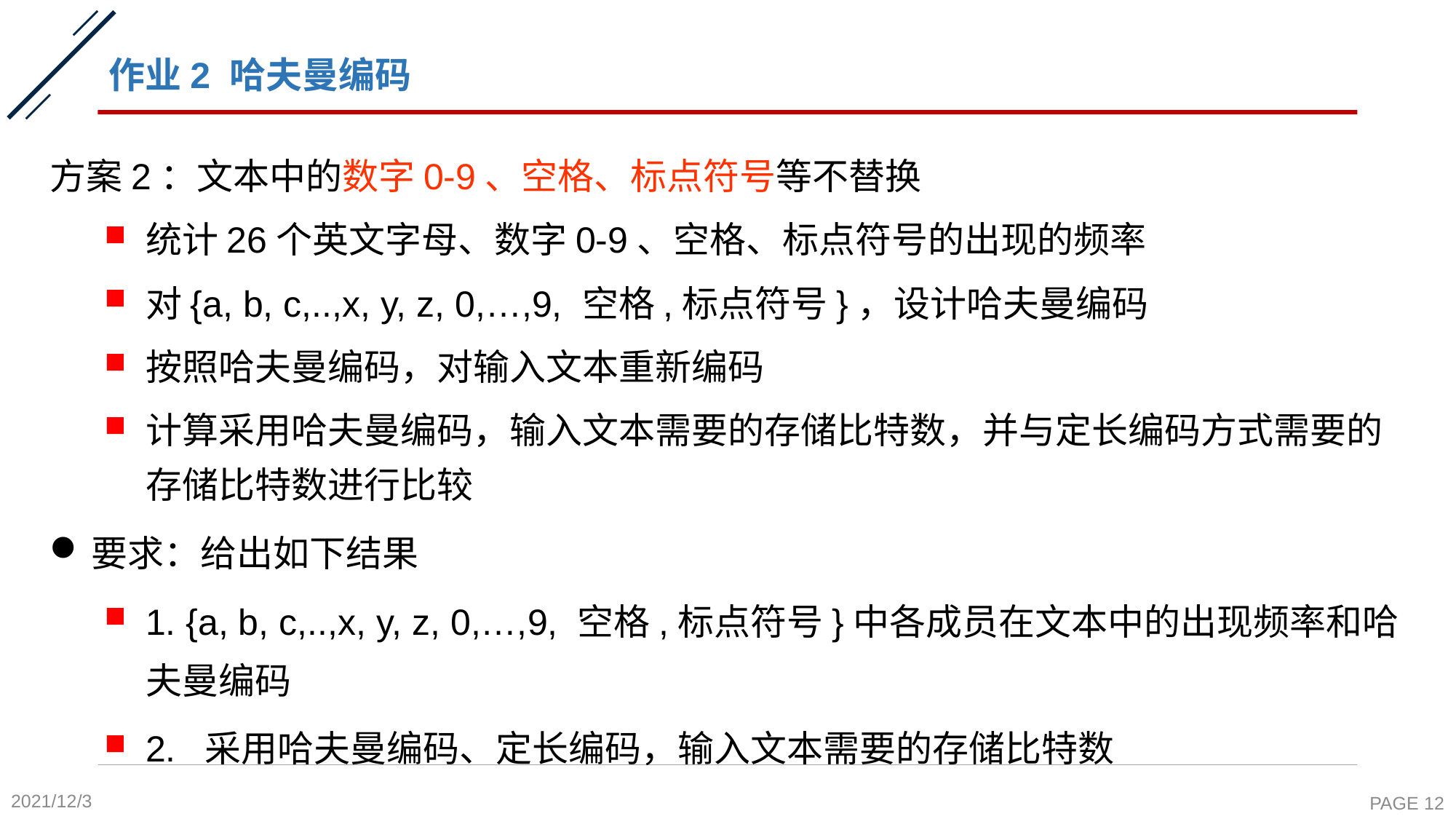

# 作业2 哈夫曼编码
方案2：文本中的数字0-9、空格、标点符号等不替换
统计26个英文字母、数字0-9、空格、标点符号的出现的频率
对{a, b, c,..,x, y, z, 0,…,9, 空格,标点符号}，设计哈夫曼编码
按照哈夫曼编码，对输入文本重新编码
计算采用哈夫曼编码，输入文本需要的存储比特数，并与定长编码方式需要的存储比特数进行比较
要求：给出如下结果
1. {a, b, c,..,x, y, z, 0,…,9, 空格,标点符号}中各成员在文本中的出现频率和哈夫曼编码
2.  采用哈夫曼编码、定长编码，输入文本需要的存储比特数

2021/12/3
PAGE 12